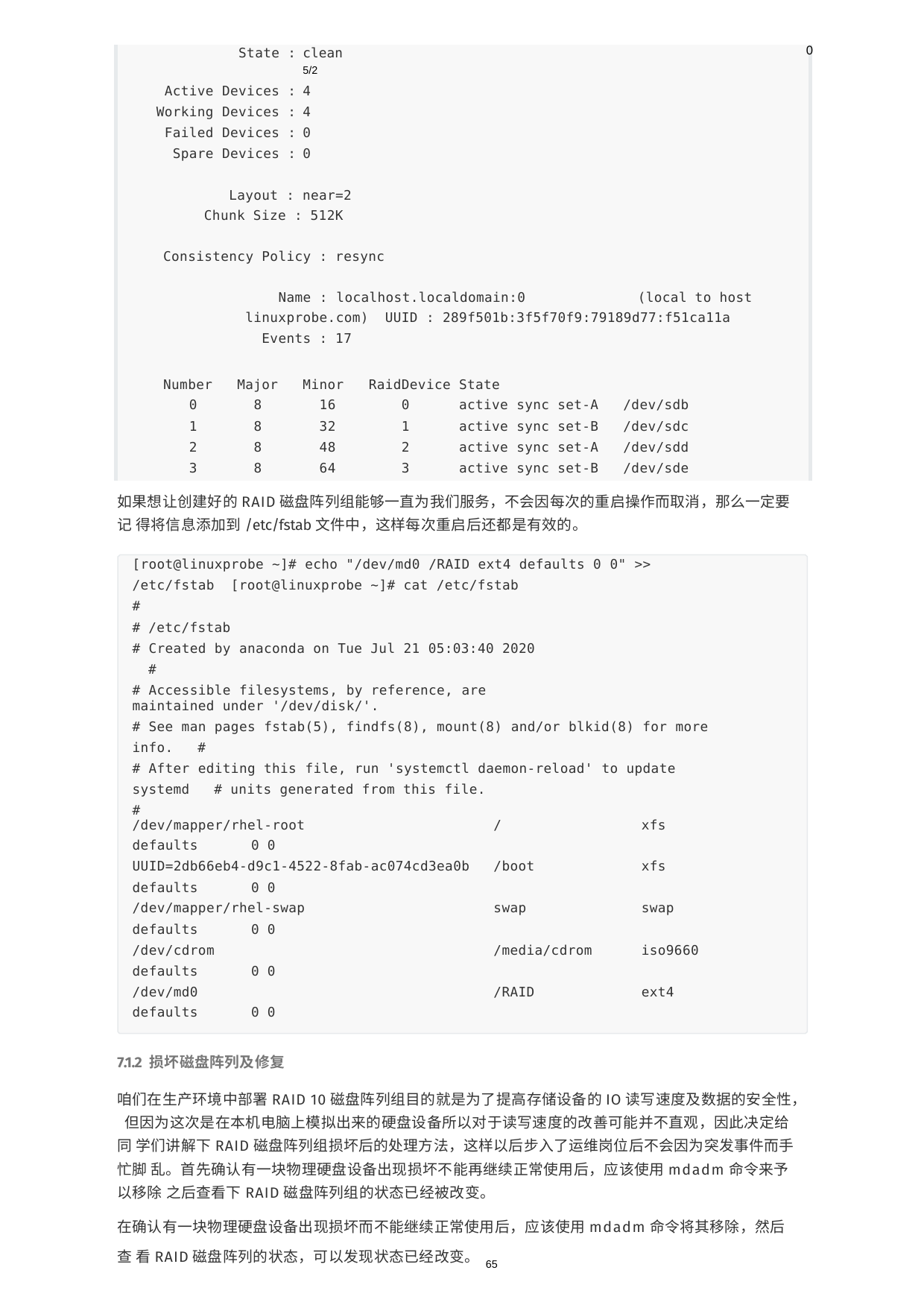

0

|  |  | State : | clean 5/2 |  |  |  |  |  |  |
| --- | --- | --- | --- | --- | --- | --- | --- | --- | --- |
|  | Active | Devices : | 4 |  |  |  |  |  |  |
|  | Working | Devices : | 4 |  |  |  |  |  |  |
|  | Failed | Devices : | 0 |  |  |  |  |  |  |
|  | Spare | Devices : | 0 |  |  |  |  |  |  |
| Layout : near=2 Chunk Size : 512K Consistency Policy : resync Name : localhost.localdomain:0 (local to host linuxprobe.com) UUID : 289f501b:3f5f70f9:79189d77:f51ca11a Events : 17 |  |  |  |  |  |  |  |  |  |
| Number |  | Major | Minor | RaidDevice | State |  |  |  |  |
| 0 |  | 8 | 16 | 0 | active | sync | set-A | /dev/sdb |  |
| 1 |  | 8 | 32 | 1 | active | sync | set-B | /dev/sdc |  |
| 2 |  | 8 | 48 | 2 | active | sync | set-A | /dev/sdd |  |
| 3 |  | 8 | 64 | 3 | active | sync | set-B | /dev/sde |  |
如果想让创建好的RAID磁盘阵列组能够一直为我们服务，不会因每次的重启操作而取消，那么一定要记 得将信息添加到/etc/fstab文件中，这样每次重启后还都是有效的。

[root@linuxprobe ~]# echo "/dev/md0 /RAID ext4 defaults 0 0" >> /etc/fstab  [root@linuxprobe ~]# cat /etc/fstab
#
# /etc/fstab
# Created by anaconda on Tue Jul 21 05:03:40 2020   #
# Accessible filesystems, by reference, are maintained under '/dev/disk/'.
# See man pages fstab(5), findfs(8), mount(8) and/or blkid(8) for more info.   #
# After editing this file, run 'systemctl daemon-reload' to update systemd   # units generated from this file.
#

| /dev/mapper/rhel-root defaults 0 0 | / | xfs |
| --- | --- | --- |
| UUID=2db66eb4-d9c1-4522-8fab-ac074cd3ea0b | /boot | xfs |
| defaults 0 0 |  |  |
| /dev/mapper/rhel-swap | swap | swap |
| defaults 0 0 |  |  |
| /dev/cdrom | /media/cdrom | iso9660 |
| defaults 0 0 |  |  |
| /dev/md0 | /RAID | ext4 |
| defaults 0 0 |  |  |
7.1.2 损坏磁盘阵列及修复
咱们在生产环境中部署RAID 10磁盘阵列组目的就是为了提高存储设备的IO读写速度及数据的安全性，  但因为这次是在本机电脑上模拟出来的硬盘设备所以对于读写速度的改善可能并不直观，因此决定给同 学们讲解下RAID磁盘阵列组损坏后的处理方法，这样以后步入了运维岗位后不会因为突发事件而手忙脚 乱。首先确认有一块物理硬盘设备出现损坏不能再继续正常使用后，应该使用mdadm命令来予以移除 之后查看下RAID磁盘阵列组的状态已经被改变。
在确认有一块物理硬盘设备出现损坏而不能继续正常使用后，应该使用mdadm命令将其移除，然后查 看RAID磁盘阵列的状态，可以发现状态已经改变。65